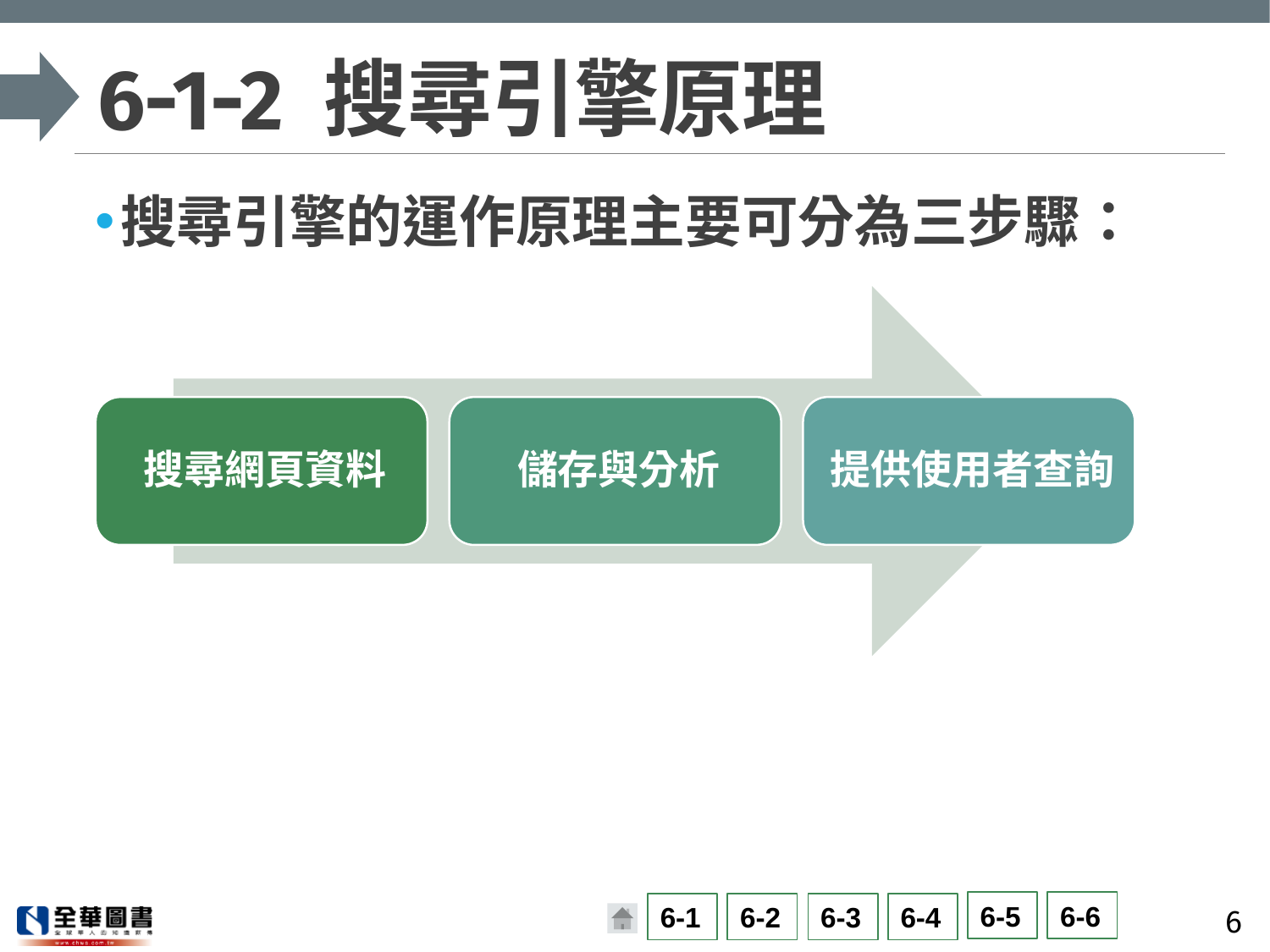

# 6-1-2 搜尋引擎原理
搜尋引擎的運作原理主要可分為三步驟：
搜尋網頁資料
儲存與分析
提供使用者查詢
6